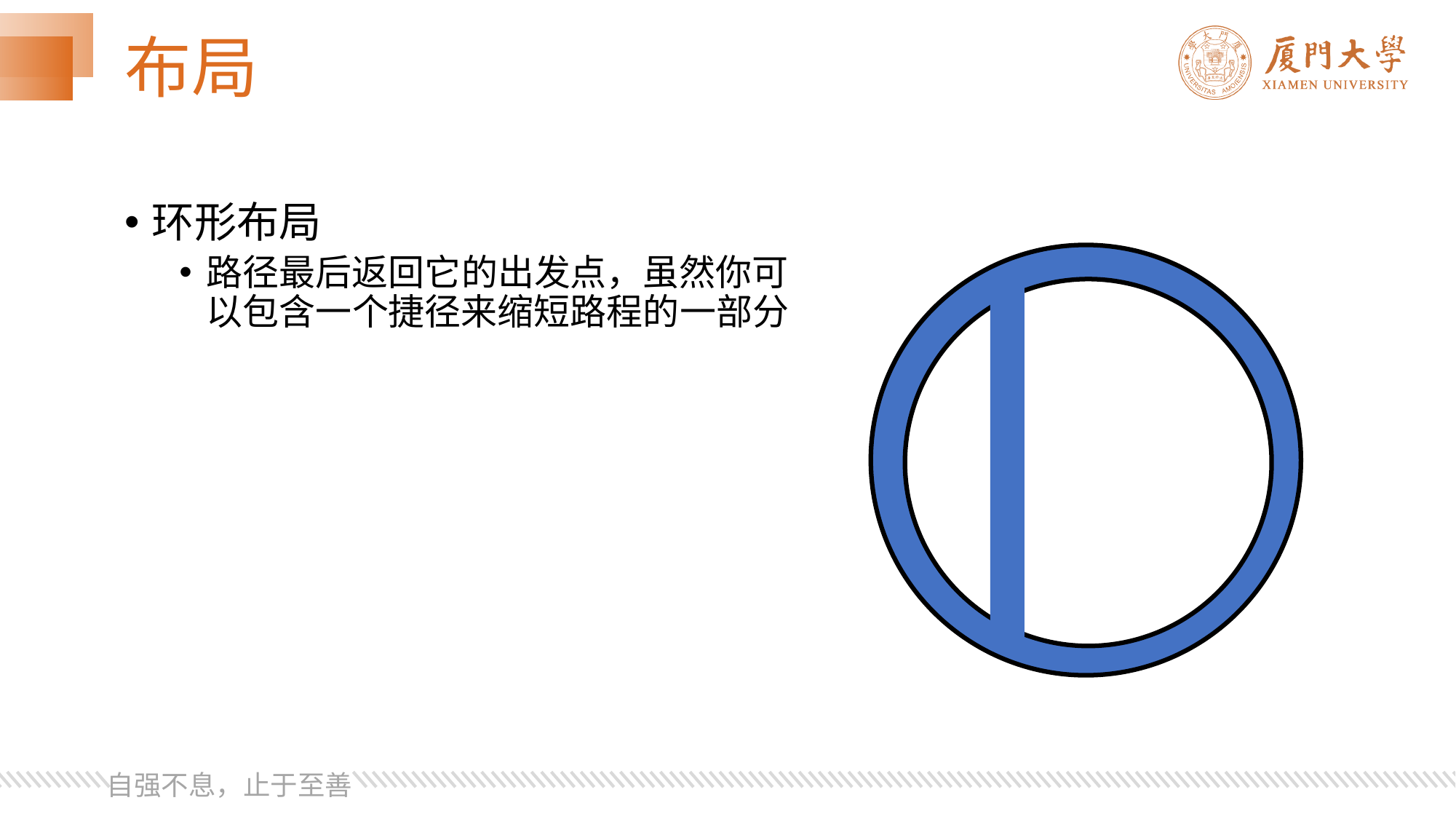

# 布局
环形布局
路径最后返回它的出发点，虽然你可以包含一个捷径来缩短路程的一部分